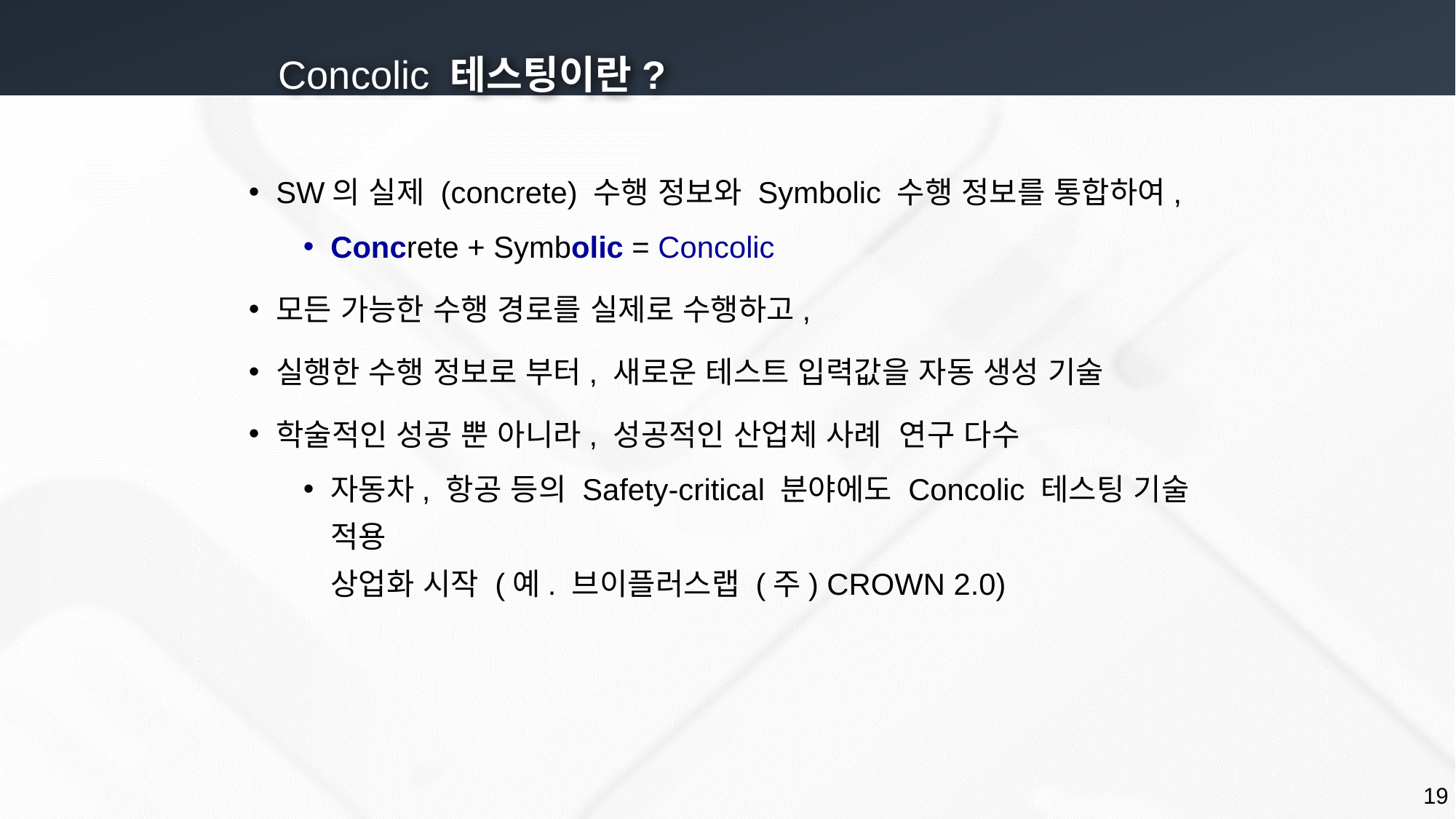

# Concolic 테스팅이란?
SW의 실제 (concrete) 수행 정보와 Symbolic 수행 정보를 통합하여,
Concrete + Symbolic = Concolic
모든 가능한 수행 경로를 실제로 수행하고,
실행한 수행 정보로 부터, 새로운 테스트 입력값을 자동 생성 기술
학술적인 성공 뿐 아니라, 성공적인 산업체 사례  연구 다수
자동차, 항공 등의 Safety-critical 분야에도 Concolic 테스팅 기술 적용
상업화 시작 (예. 브이플러스랩 (주) CROWN 2.0)